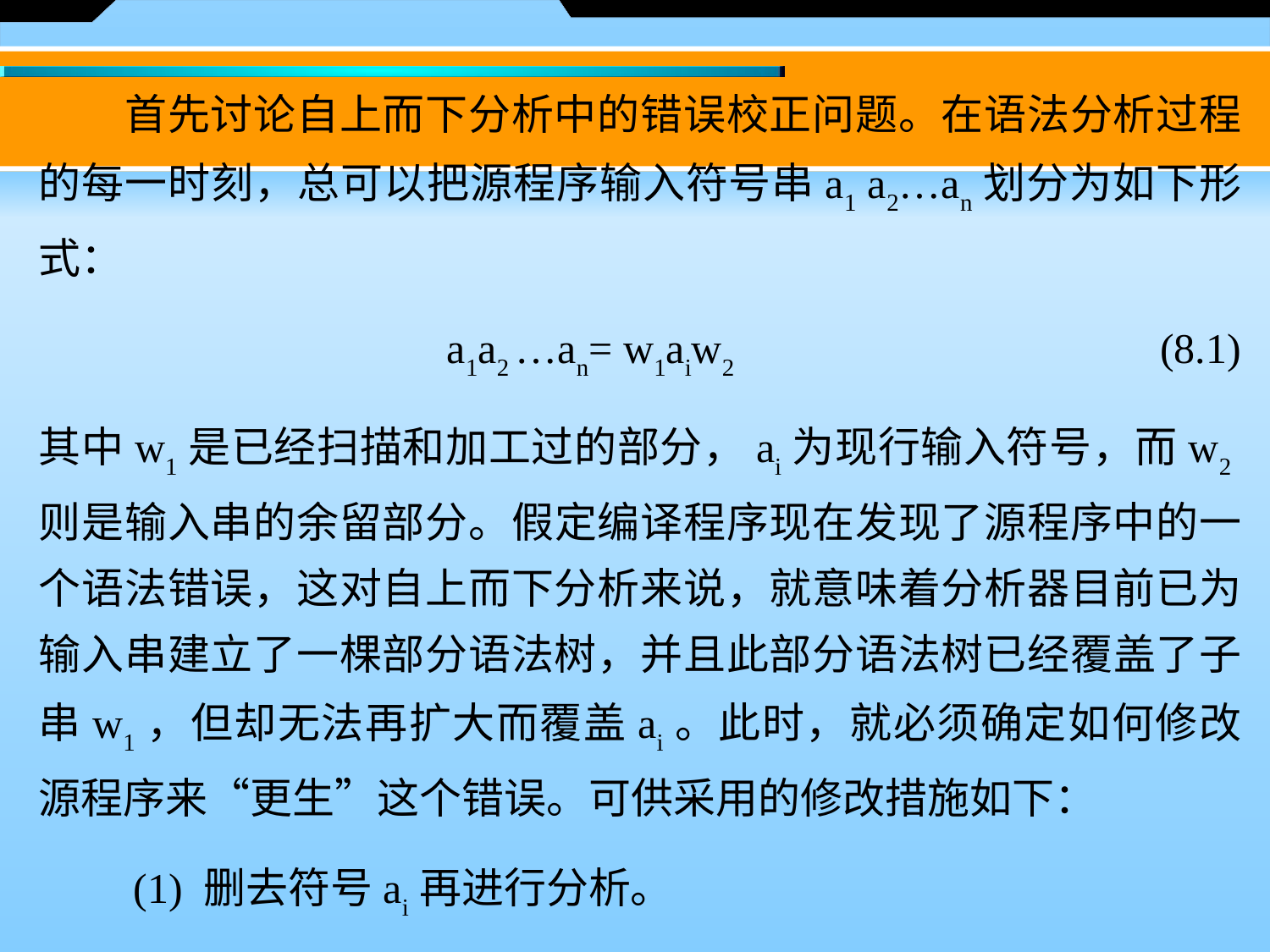

首先讨论自上而下分析中的错误校正问题。在语法分析过程的每一时刻，总可以把源程序输入符号串a1 a2…an划分为如下形式：
           a1a2 …an= w1aiw2  　　　                           (8.1)
其中w1是已经扫描和加工过的部分，ai为现行输入符号，而w2则是输入串的余留部分。假定编译程序现在发现了源程序中的一个语法错误，这对自上而下分析来说，就意味着分析器目前已为输入串建立了一棵部分语法树，并且此部分语法树已经覆盖了子串w1，但却无法再扩大而覆盖ai。此时，就必须确定如何修改源程序来“更生”这个错误。可供采用的修改措施如下：
　　(1) 删去符号ai再进行分析。